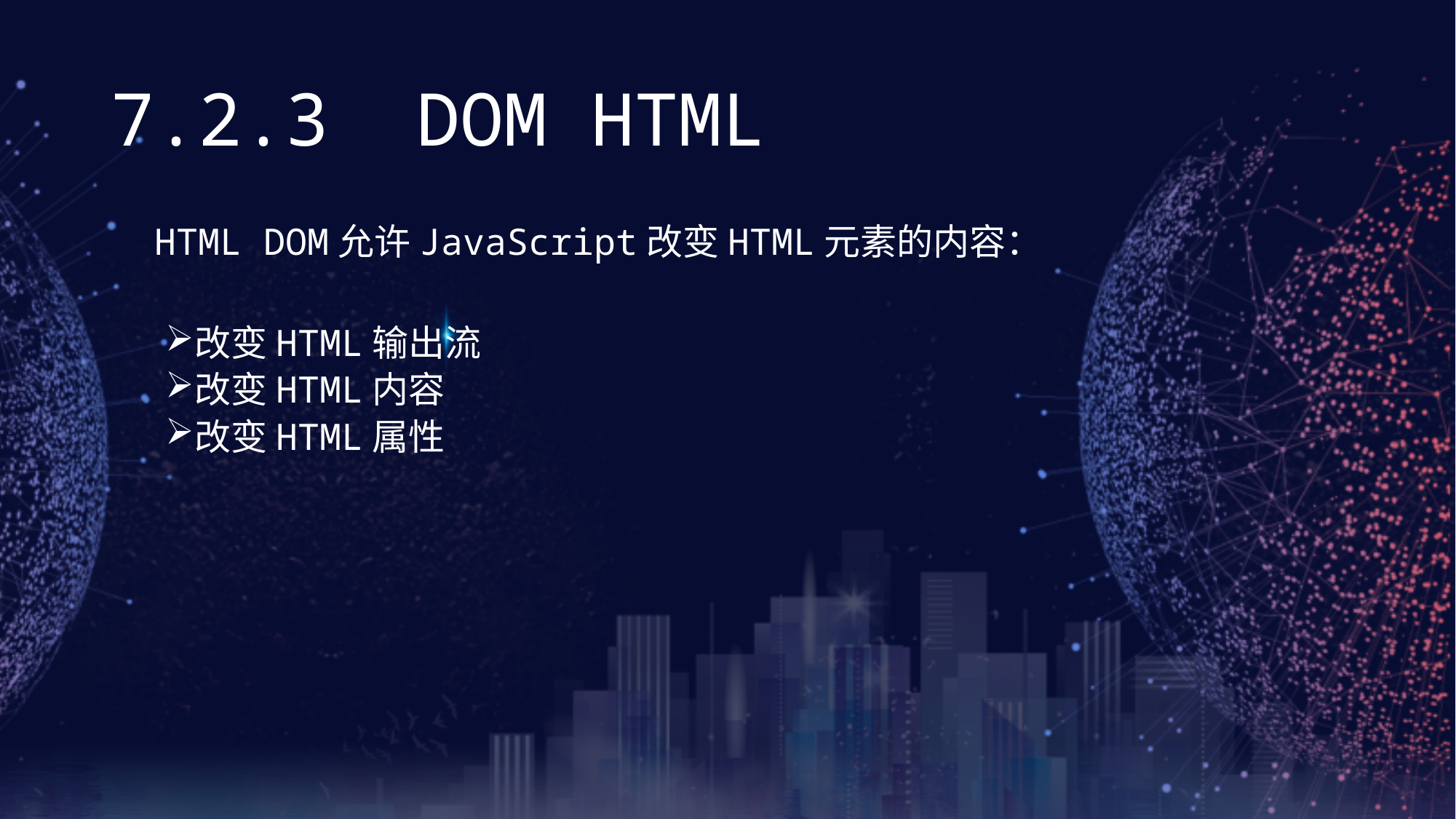

# 7.2.3  DOM HTML
  HTML DOM允许JavaScript改变HTML元素的内容：

改变HTML输出流
改变HTML内容
改变HTML属性